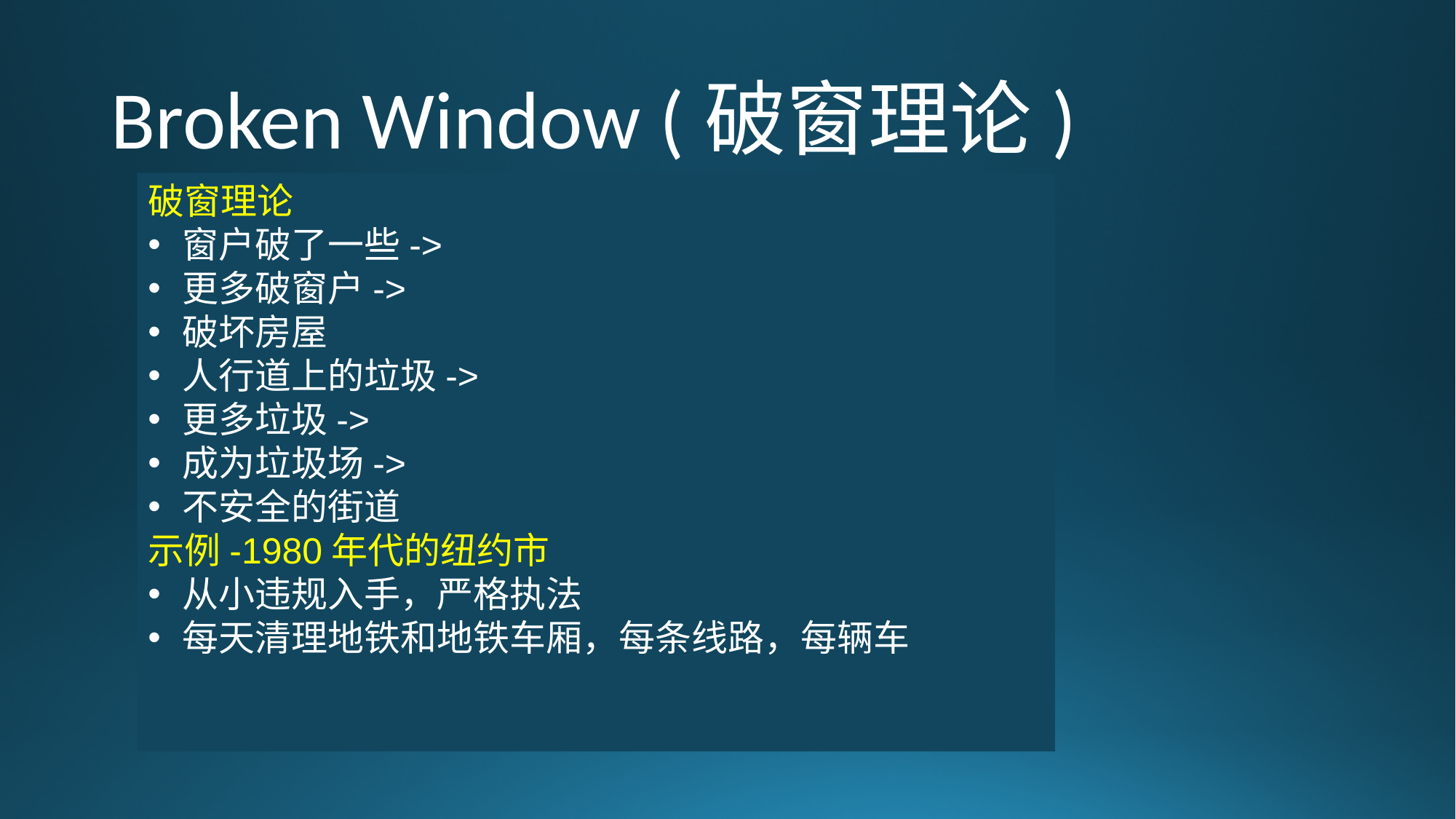

# Broken Window (破窗理论)
破窗理论
窗户破了一些->
更多破窗户->
破坏房屋
人行道上的垃圾->
更多垃圾->
成为垃圾场->
不安全的街道
示例-1980年代的纽约市
从小违规入手，严格执法
每天清理地铁和地铁车厢，每条线路，每辆车

Broken Window Theory
A few broken windows ->
more broken windows ->
vandalizing the house
Litter on a sidewalk ->
more litter ->
becomes a dumping ground ->
unsafe street
Example - New York City in 1980’s
Start from small violations, strictly enforce the law
Clean up subway and subway cars, every line, every car, everyday